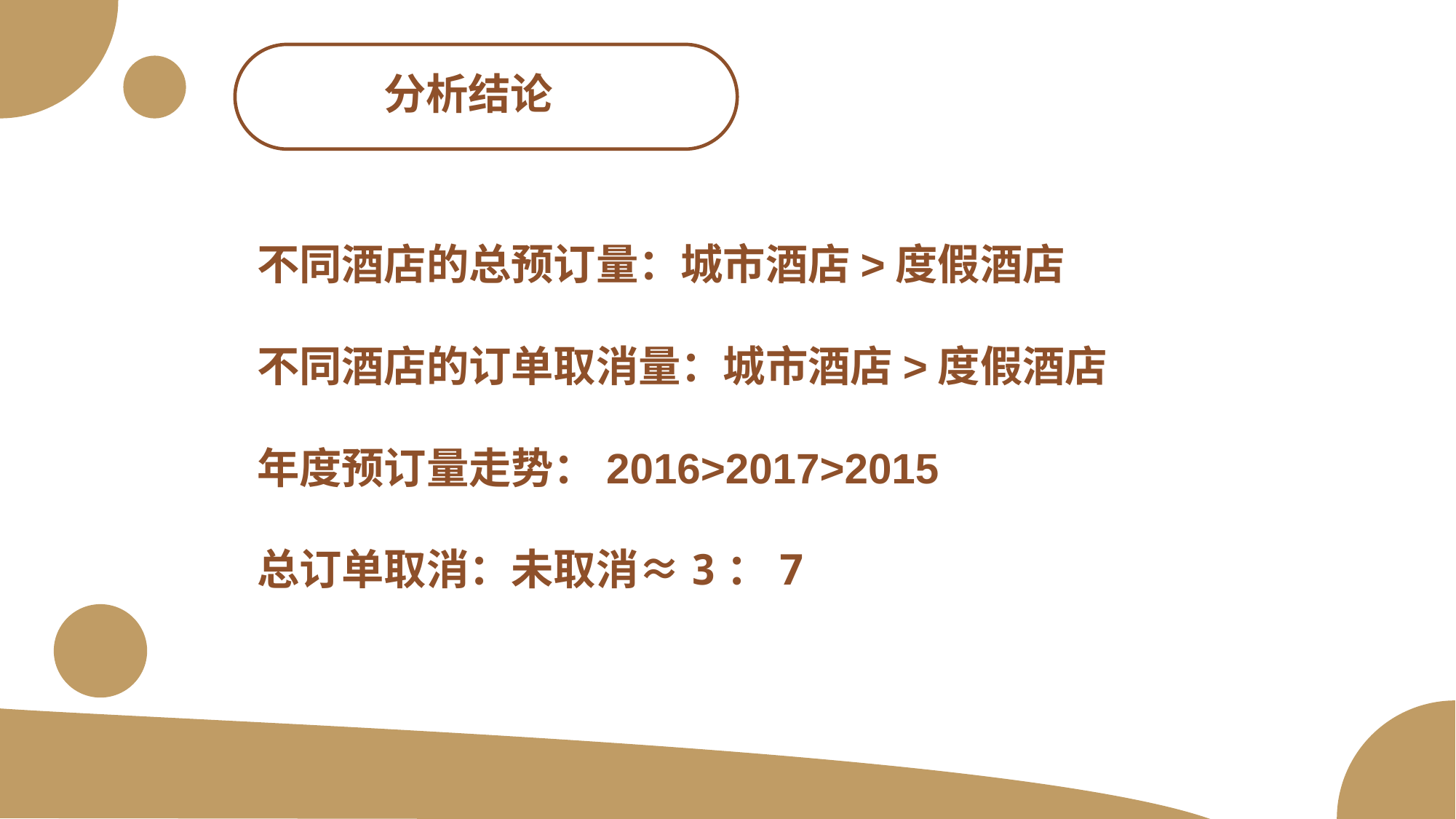

分析结论

不同酒店的总预订量：城市酒店>度假酒店

不同酒店的订单取消量：城市酒店>度假酒店

年度预订量走势：2016>2017>2015

总订单取消：未取消≈3：7